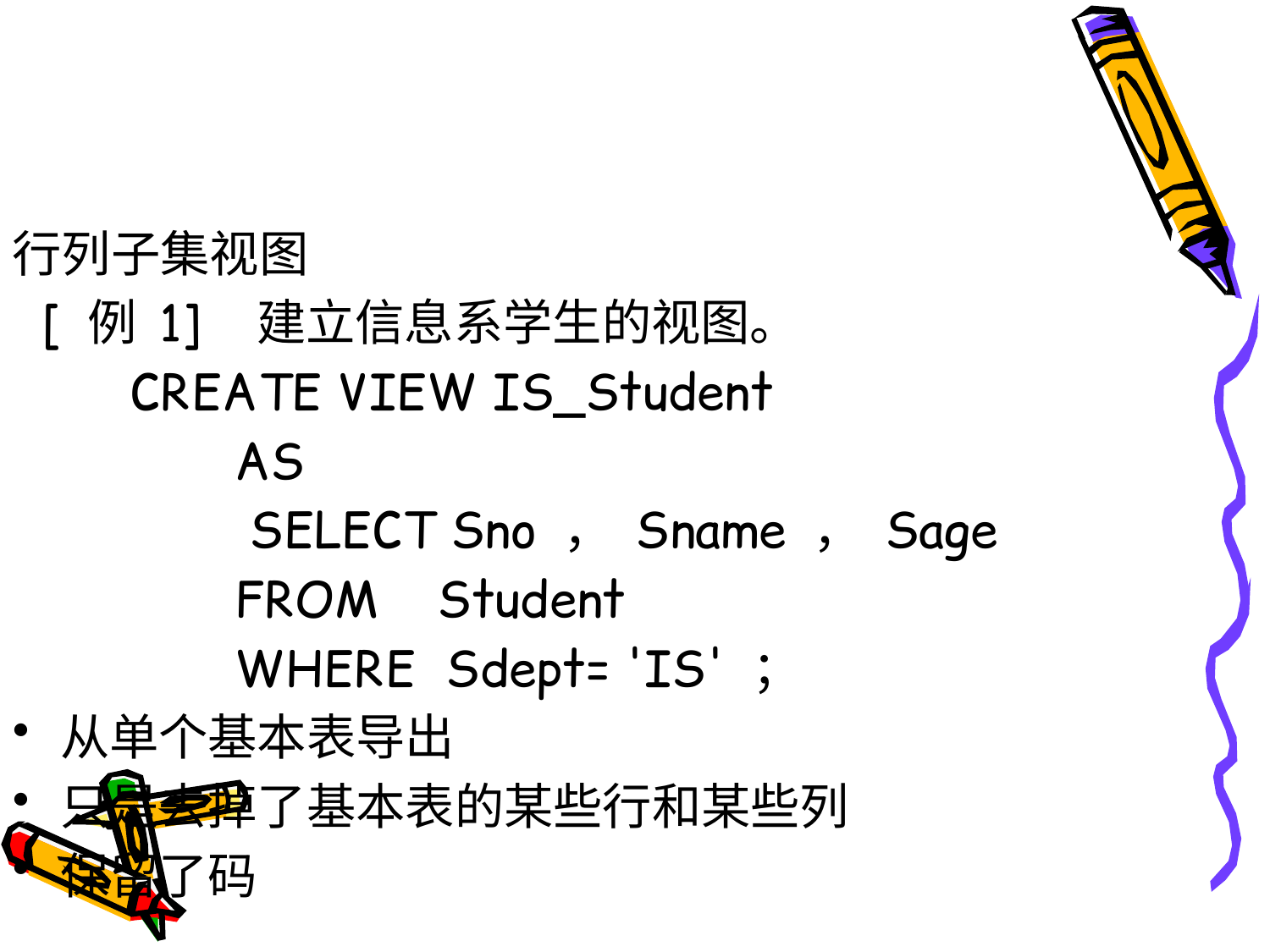

#
行列子集视图
  [ 例 1]   建立信息系学生的视图。
        CREATE VIEW IS_Student
               AS
                SELECT Sno ， Sname ， Sage
               FROM    Student
               WHERE  Sdept= 'IS' ；
从单个基本表导出
只是去掉了基本表的某些行和某些列
保留了码